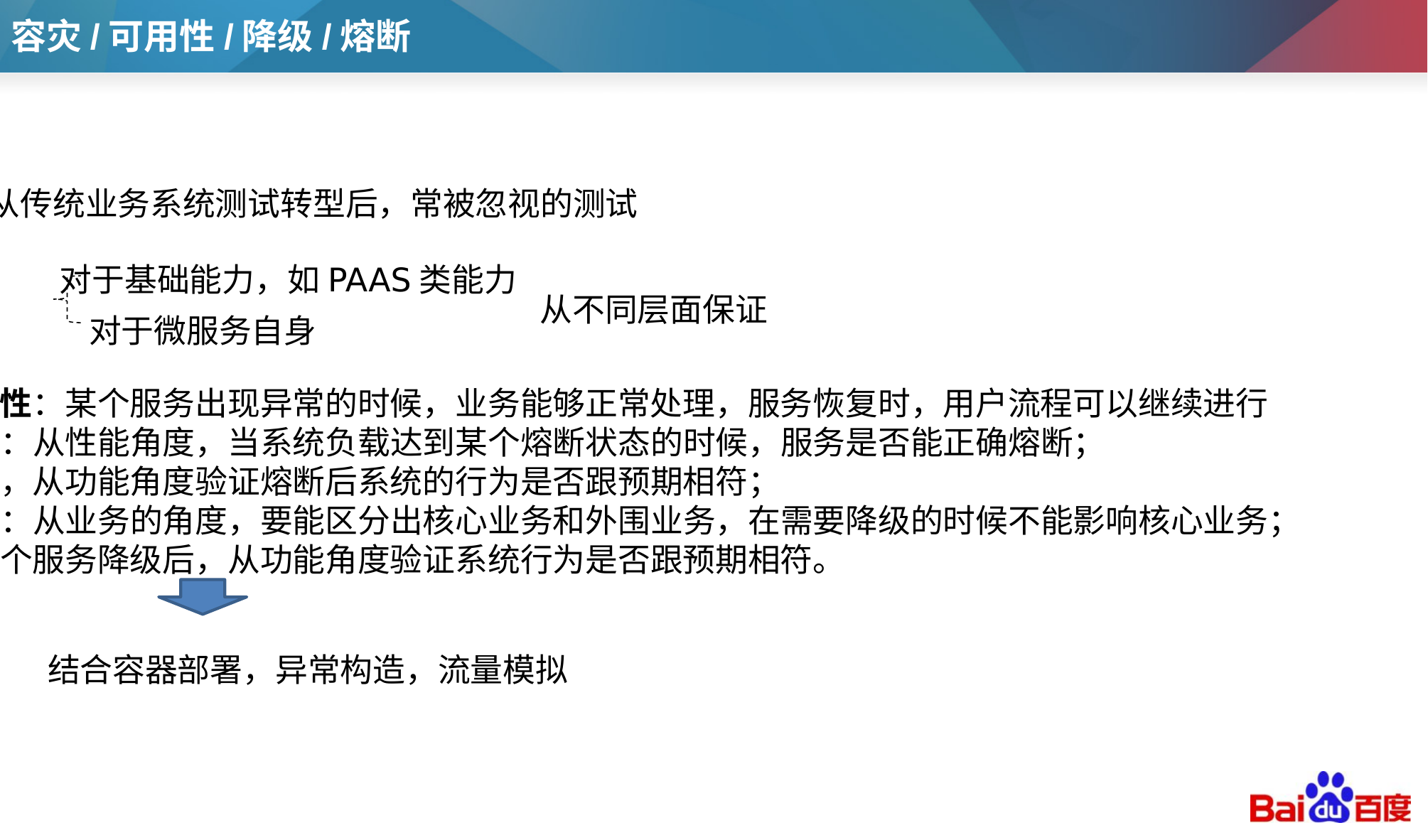

# 容灾/可用性/降级/熔断
从传统业务系统测试转型后，常被忽视的测试
对于基础能力，如PAAS类能力

从不同层面保证
对于微服务自身
可用性：某个服务出现异常的时候，业务能够正常处理，服务恢复时，用户流程可以继续进行
熔断：从性能角度，当系统负载达到某个熔断状态的时候，服务是否能正确熔断；
同时，从功能角度验证熔断后系统的行为是否跟预期相符；
降级：从业务的角度，要能区分出核心业务和外围业务，在需要降级的时候不能影响核心业务；
当某个服务降级后，从功能角度验证系统行为是否跟预期相符。

结合容器部署，异常构造，流量模拟